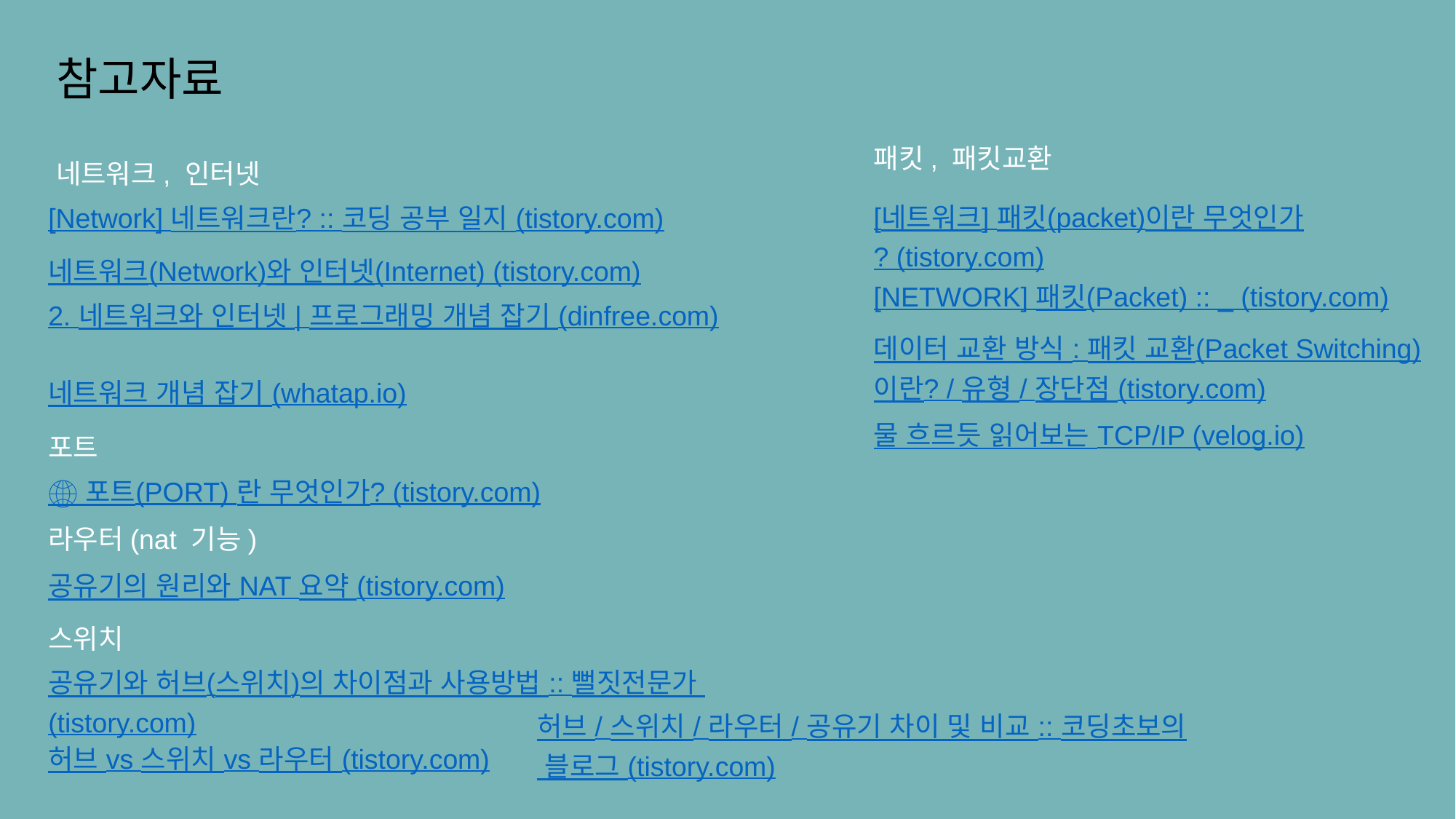

참고자료
패킷, 패킷교환
네트워크, 인터넷
[네트워크] 패킷(packet)이란 무엇인가? (tistory.com)
[Network] 네트워크란? :: 코딩 공부 일지 (tistory.com)
네트워크(Network)와 인터넷(Internet) (tistory.com)
[NETWORK] 패킷(Packet) :: _ (tistory.com)
2. 네트워크와 인터넷 | 프로그래밍 개념 잡기 (dinfree.com)
데이터 교환 방식 : 패킷 교환(Packet Switching)이란? / 유형 / 장단점 (tistory.com)
네트워크 개념 잡기 (whatap.io)
물 흐르듯 읽어보는 TCP/IP (velog.io)
포트
🌐 포트(PORT) 란 무엇인가? (tistory.com)
라우터(nat 기능)
공유기의 원리와 NAT 요약 (tistory.com)
스위치
공유기와 허브(스위치)의 차이점과 사용방법 :: 뻘짓전문가 (tistory.com)
허브 / 스위치 / 라우터 / 공유기 차이 및 비교 :: 코딩초보의 블로그 (tistory.com)
허브 vs 스위치 vs 라우터 (tistory.com)